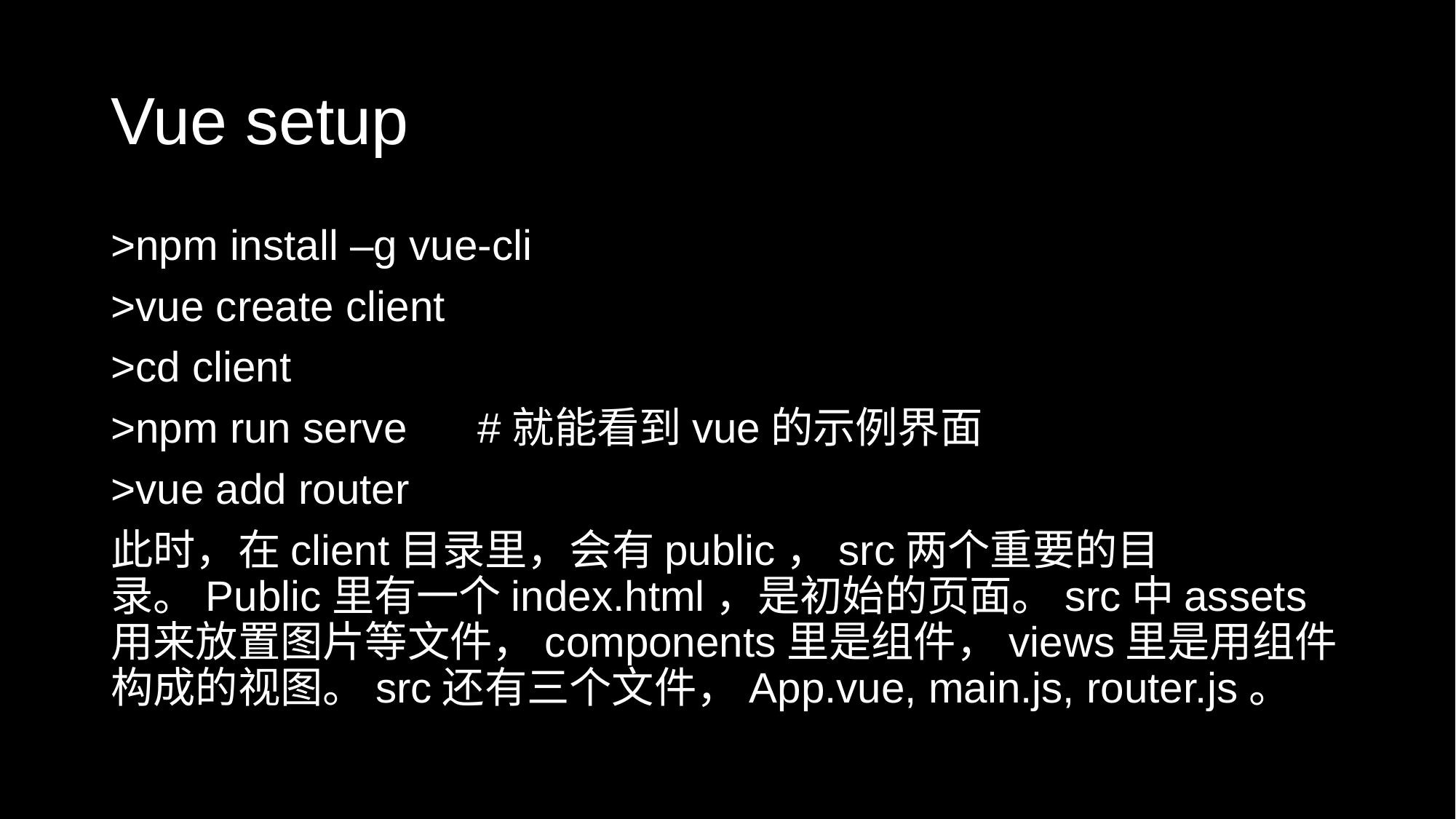

# Vue setup
>npm install –g vue-cli
>vue create client
>cd client
>npm run serve      #就能看到vue的示例界面
>vue add router
此时，在client目录里，会有public，src两个重要的目录。Public里有一个index.html，是初始的页面。src中assets用来放置图片等文件，components里是组件，views里是用组件构成的视图。src还有三个文件，App.vue, main.js, router.js。